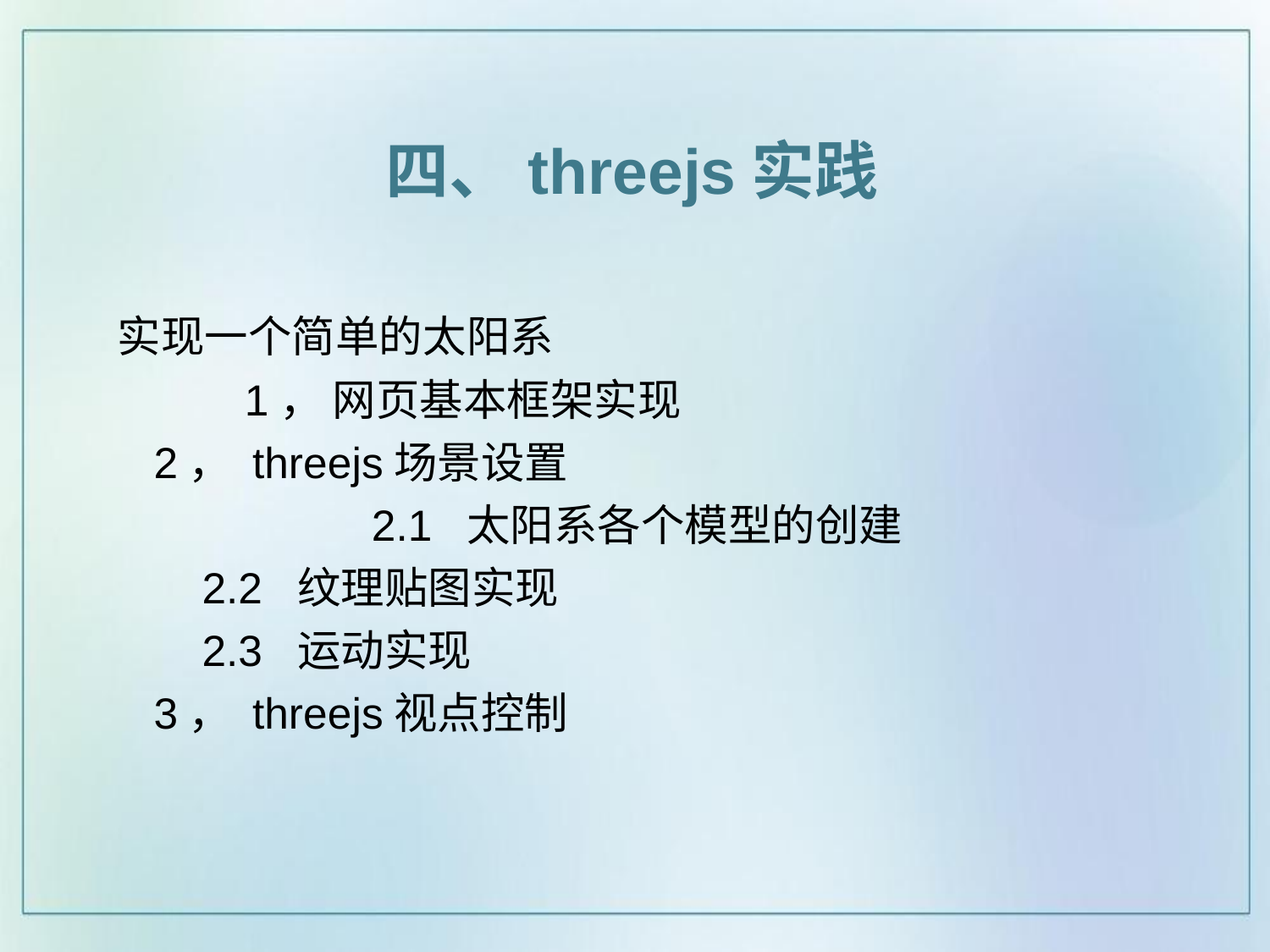

四、threejs实践
实现一个简单的太阳系
	1， 网页基本框架实现
   2， threejs场景设置
		2.1  太阳系各个模型的创建
       2.2  纹理贴图实现
       2.3  运动实现
   3， threejs视点控制